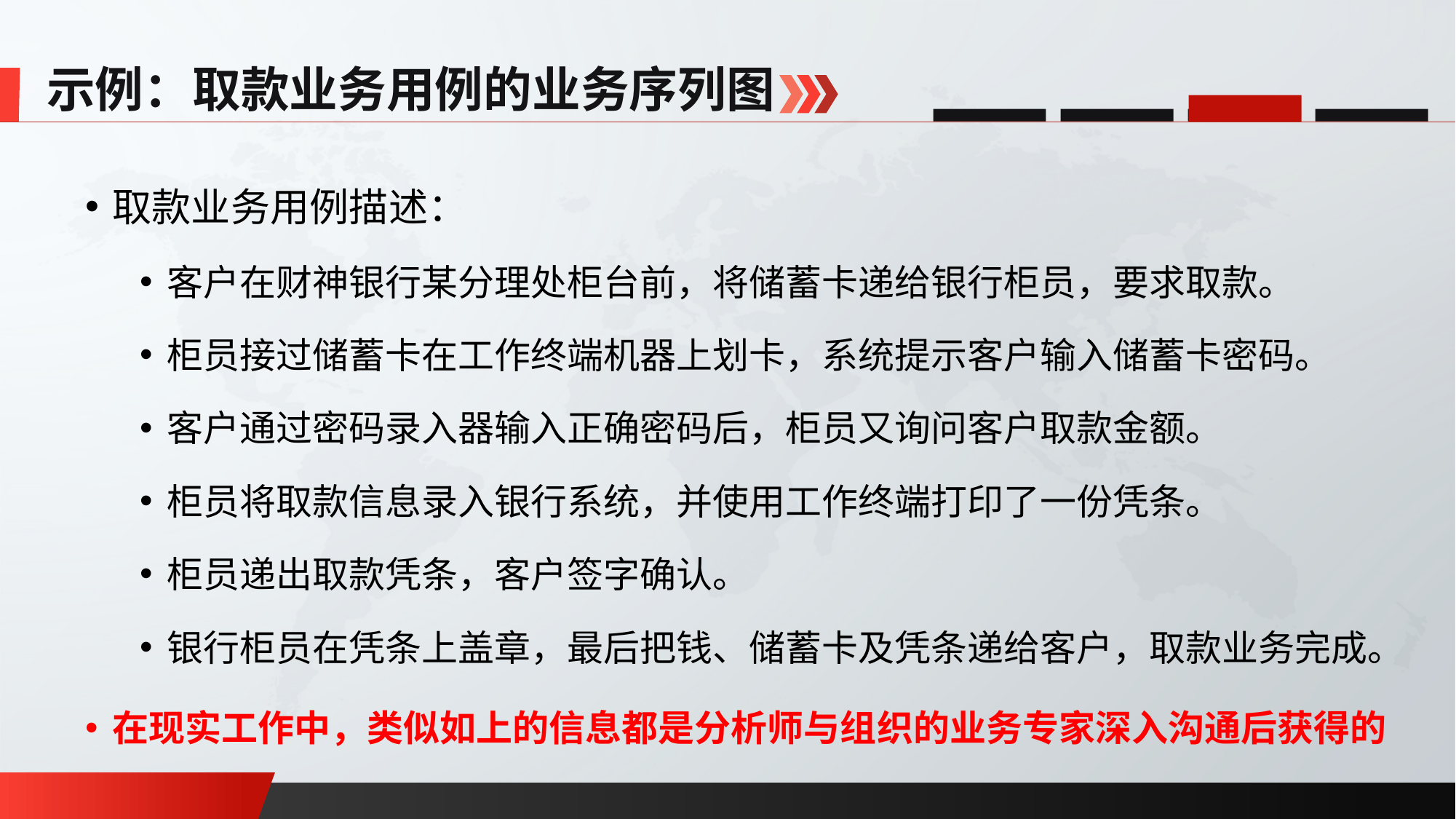

示例：取款业务用例的业务序列图

取款业务用例描述：
客户在财神银行某分理处柜台前，将储蓄卡递给银行柜员，要求取款。
柜员接过储蓄卡在工作终端机器上划卡，系统提示客户输入储蓄卡密码。
客户通过密码录入器输入正确密码后，柜员又询问客户取款金额。
柜员将取款信息录入银行系统，并使用工作终端打印了一份凭条。
柜员递出取款凭条，客户签字确认。
银行柜员在凭条上盖章，最后把钱、储蓄卡及凭条递给客户，取款业务完成。
在现实工作中，类似如上的信息都是分析师与组织的业务专家深入沟通后获得的